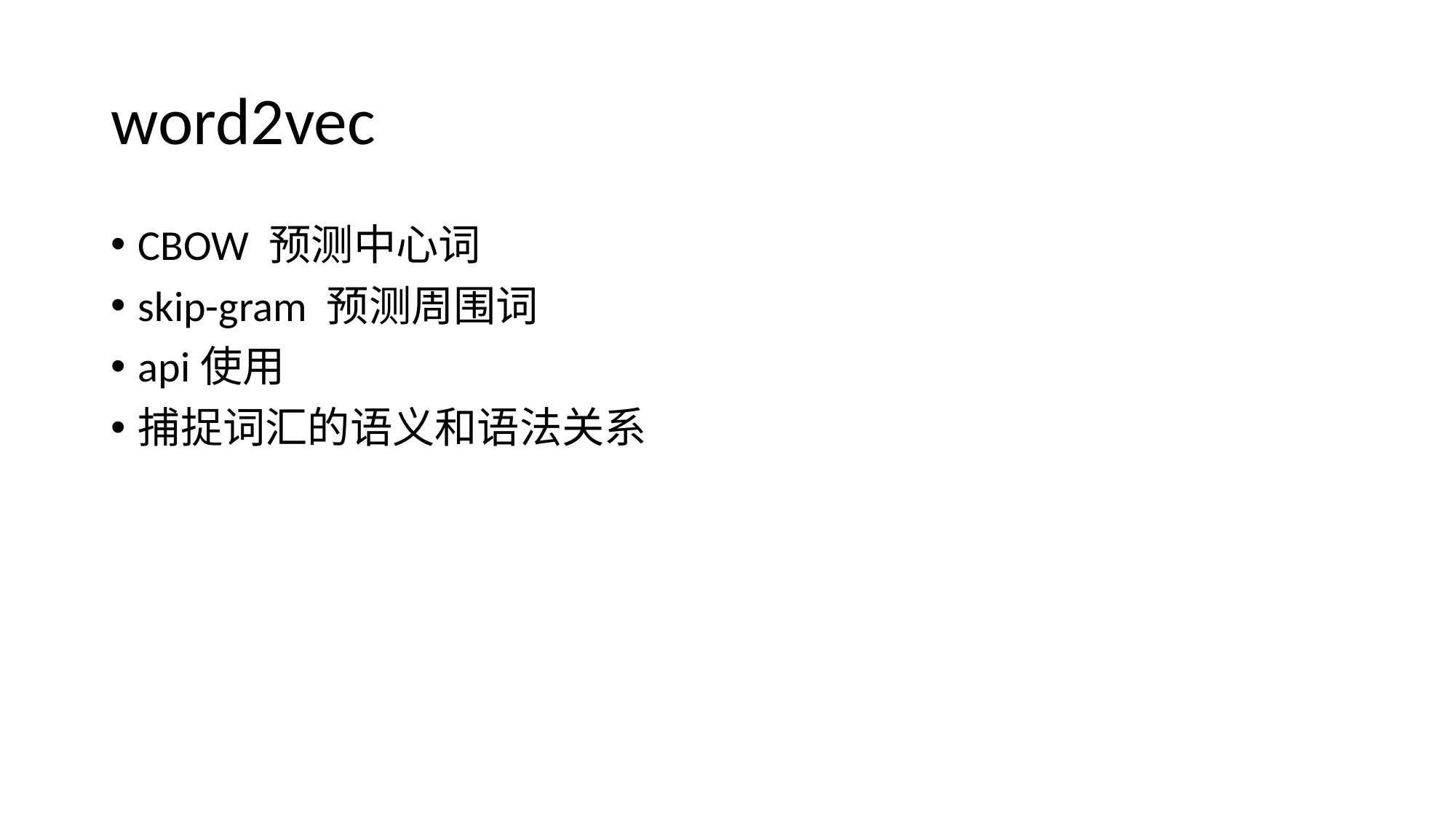

# word2vec
CBOW 预测中心词
skip-gram 预测周围词
api使用
捕捉词汇的语义和语法关系